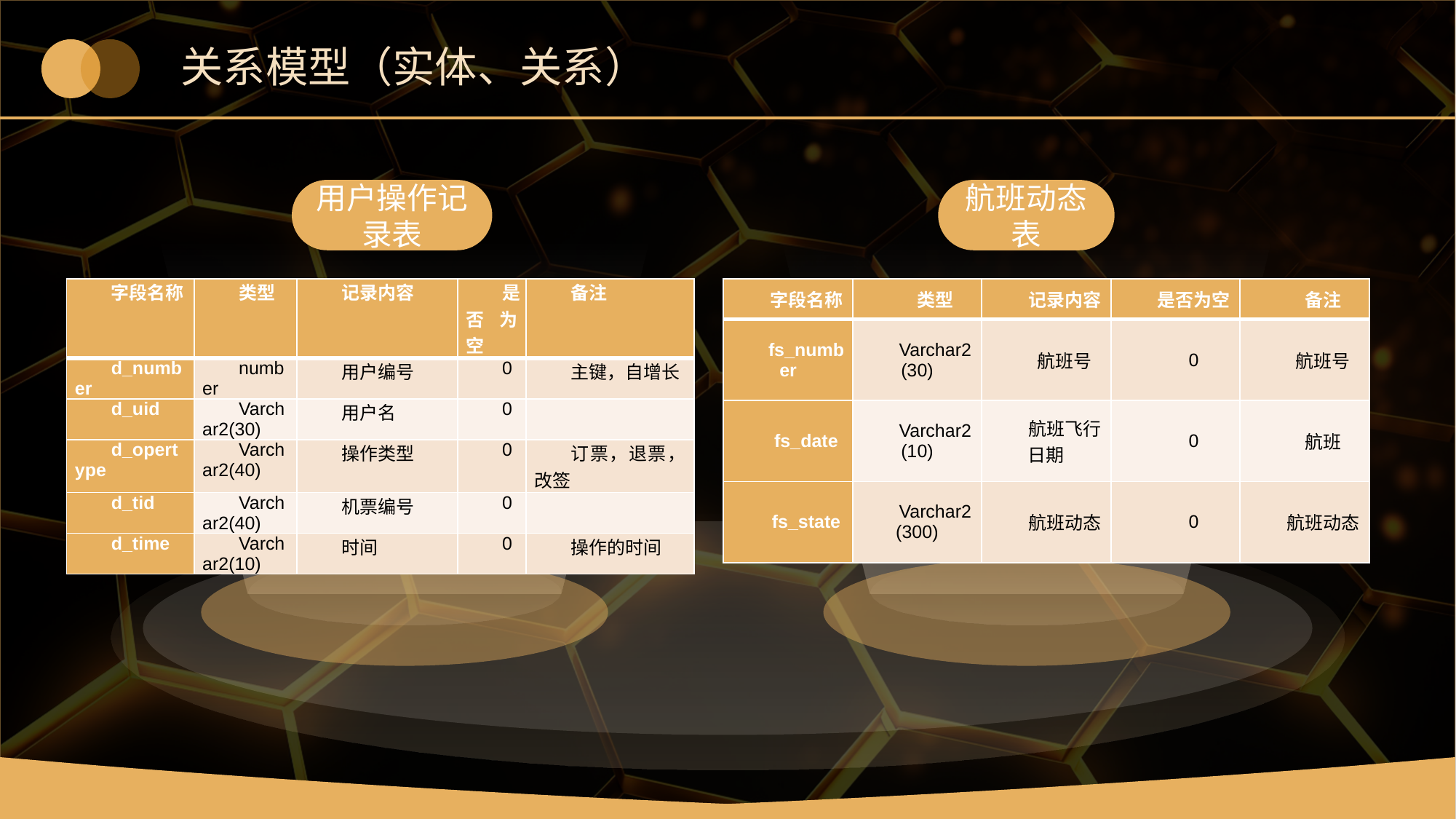

# 关系模型（实体、关系）
用户操作记录表

航班动态表

| 字段名称 | 类型 | 记录内容 | 是否为空 | 备注 |
| --- | --- | --- | --- | --- |
| d\_number | number | 用户编号 | 0 | 主键，自增长 |
| d\_uid | Varchar2(30) | 用户名 | 0 |  |
| d\_opertype | Varchar2(40) | 操作类型 | 0 | 订票，退票，改签 |
| d\_tid | Varchar2(40) | 机票编号 | 0 |  |
| d\_time | Varchar2(10) | 时间 | 0 | 操作的时间 |
| 字段名称 | 类型 | 记录内容 | 是否为空 | 备注 |
| --- | --- | --- | --- | --- |
| fs\_number | Varchar2(30) | 航班号 | 0 | 航班号 |
| fs\_date | Varchar2(10) | 航班飞行日期 | 0 | 航班 |
| fs\_state | Varchar2(300) | 航班动态 | 0 | 航班动态 |